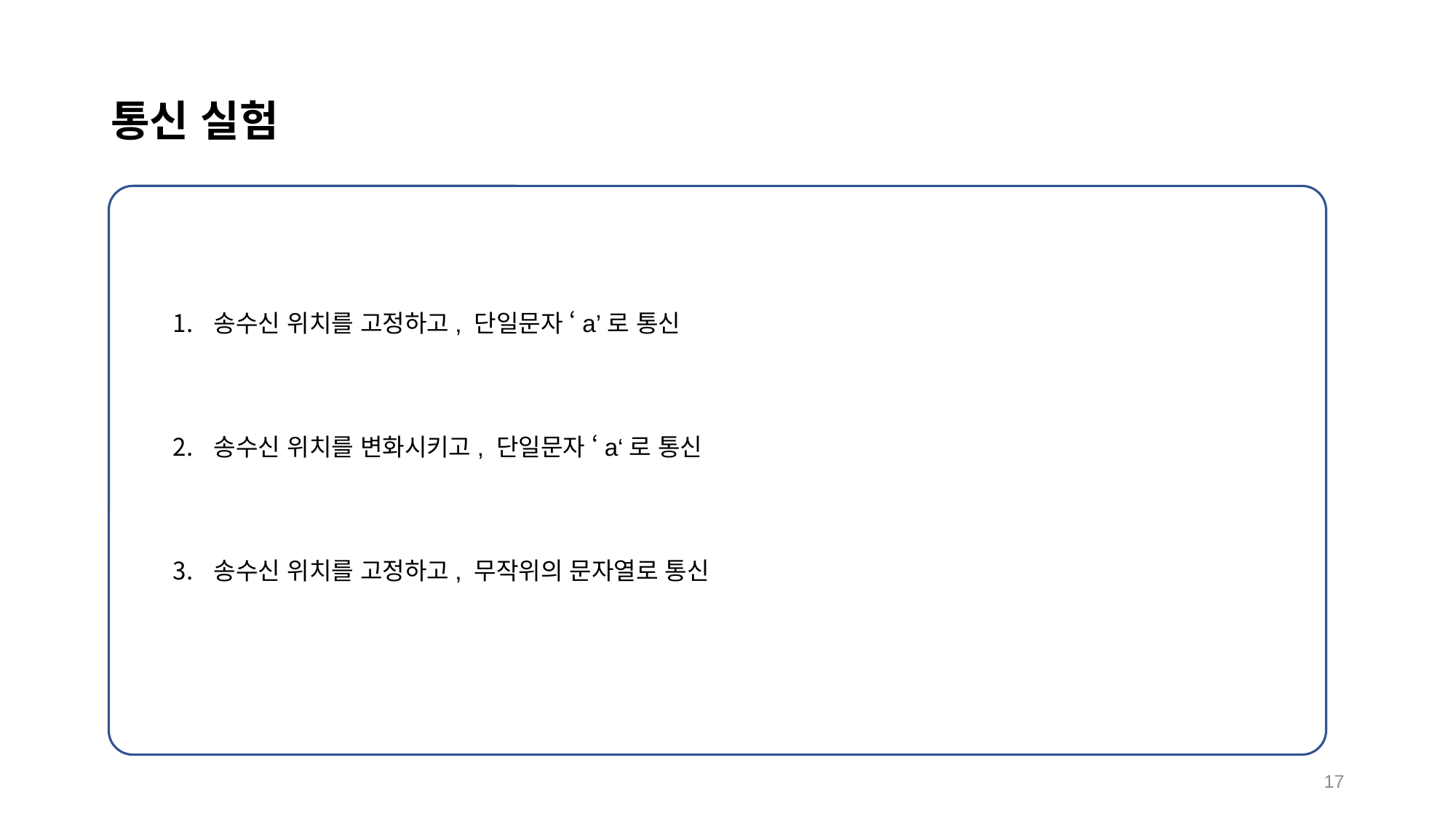

# 통신 실험

송수신 위치를 고정하고, 단일문자 ‘a’로 통신

송수신 위치를 변화시키고, 단일문자 ‘a‘로 통신

송수신 위치를 고정하고, 무작위의 문자열로 통신

17